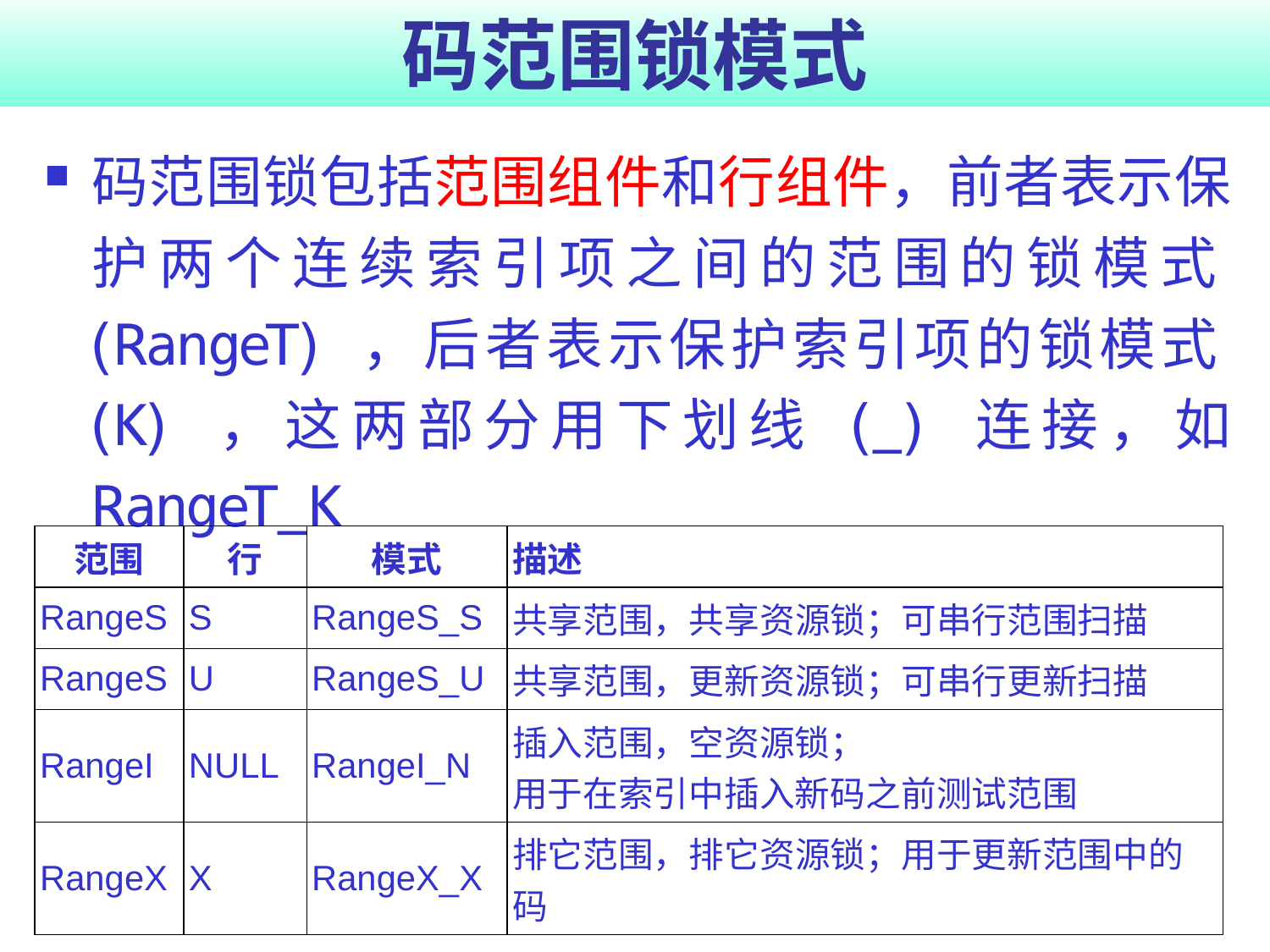

# 码范围锁模式
码范围锁包括范围组件和行组件，前者表示保护两个连续索引项之间的范围的锁模式(RangeT) ，后者表示保护索引项的锁模式(K) ，这两部分用下划线 (_) 连接，如 RangeT_K
| 范围 | 行 | 模式 | 描述 |
| --- | --- | --- | --- |
| RangeS | S | RangeS\_S | 共享范围，共享资源锁；可串行范围扫描 |
| RangeS | U | RangeS\_U | 共享范围，更新资源锁；可串行更新扫描 |
| RangeI | NULL | RangeI\_N | 插入范围，空资源锁； 用于在索引中插入新码之前测试范围 |
| RangeX | X | RangeX\_X | 排它范围，排它资源锁；用于更新范围中的码 |